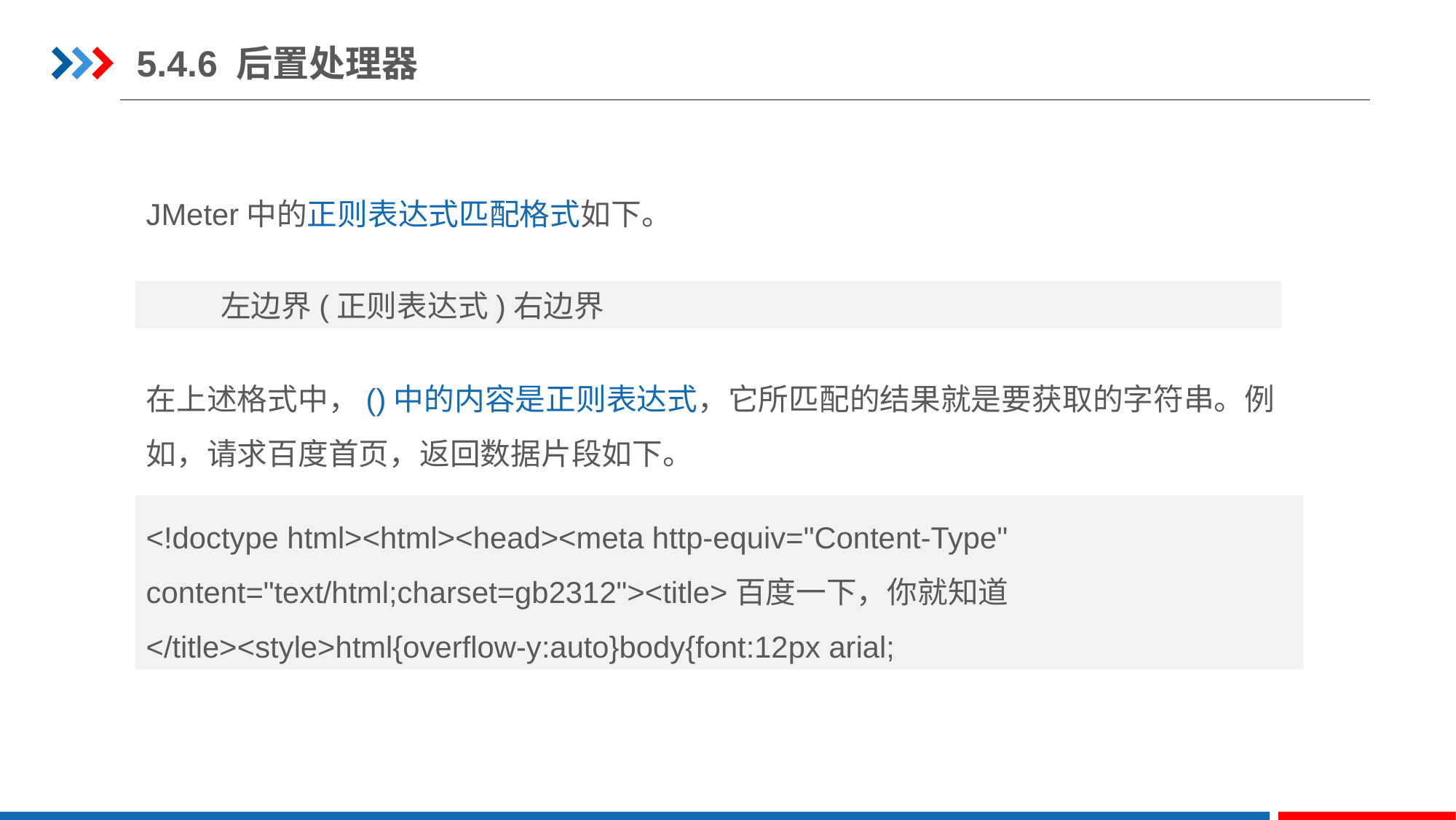

5.4.6 后置处理器
JMeter中的正则表达式匹配格式如下。
          左边界(正则表达式)右边界
在上述格式中，()中的内容是正则表达式，它所匹配的结果就是要获取的字符串。例如，请求百度首页，返回数据片段如下。
<!doctype html><html><head><meta http-equiv="Content-Type" content="text/html;charset=gb2312"><title>百度一下，你就知道      </title><style>html{overflow-y:auto}body{font:12px arial;